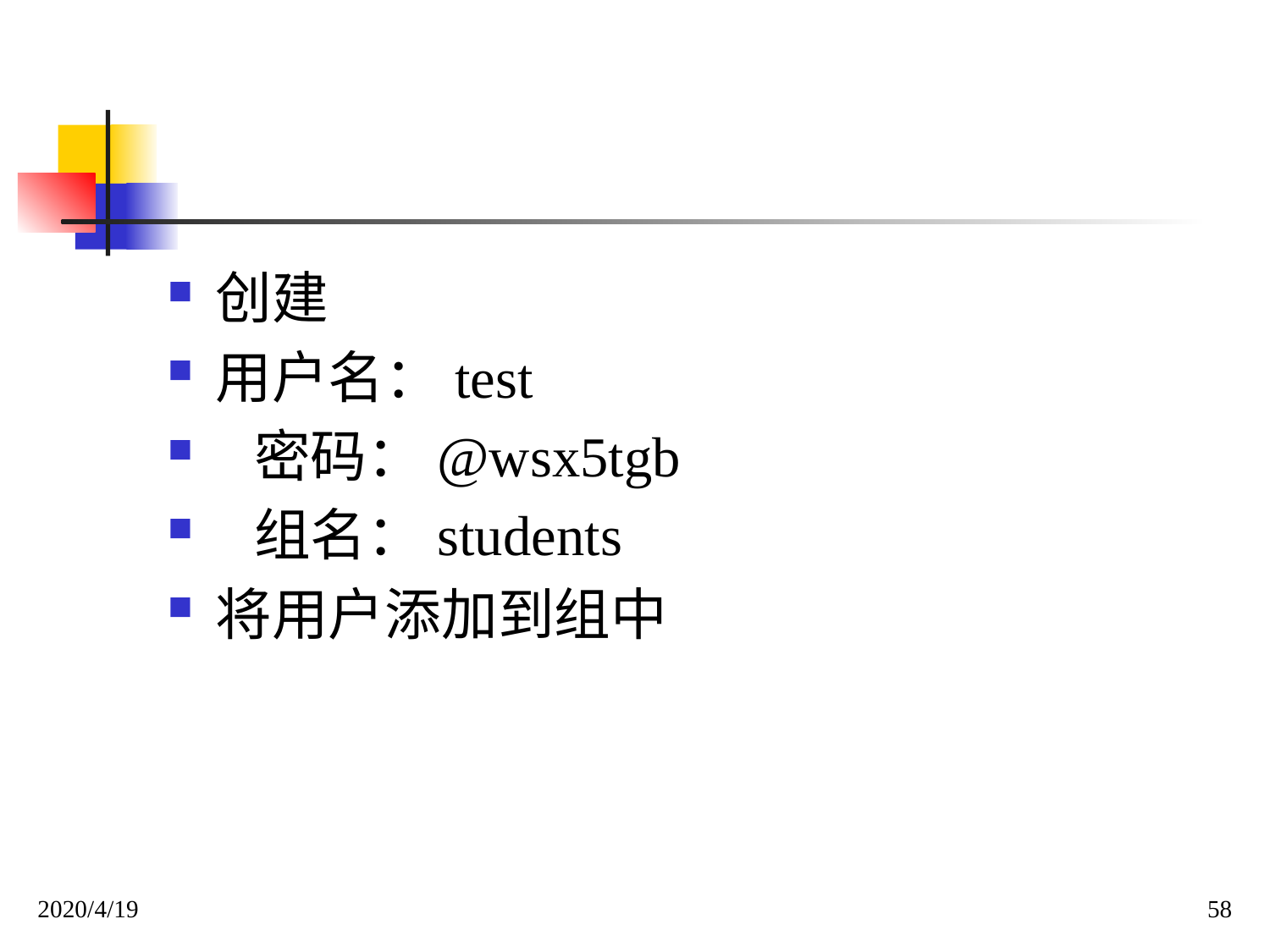

#
创建
用户名：test
  密码：@wsx5tgb
  组名：students
将用户添加到组中

2020/4/19
58